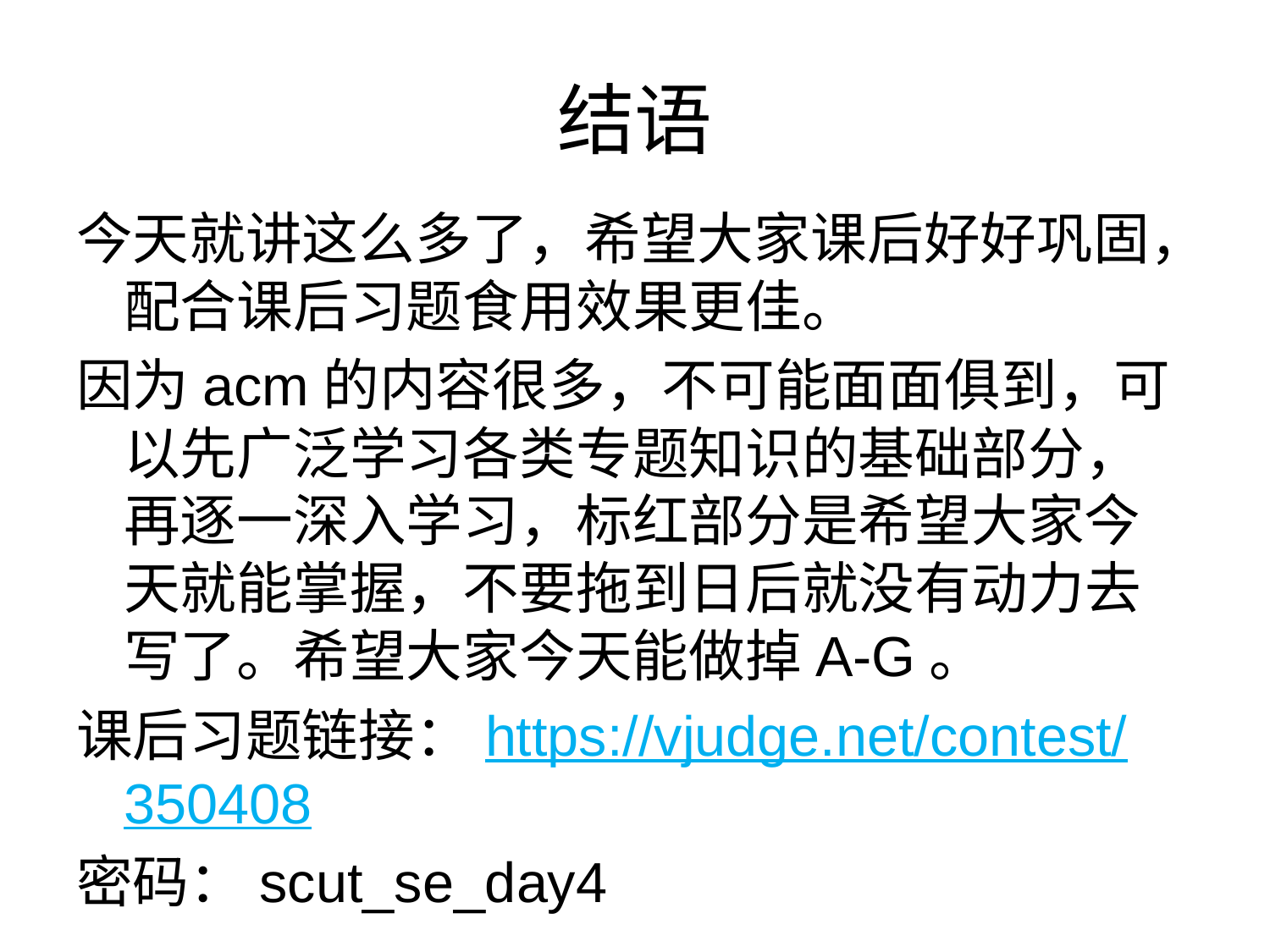

# 结语
今天就讲这么多了，希望大家课后好好巩固，配合课后习题食用效果更佳。
因为acm的内容很多，不可能面面俱到，可以先广泛学习各类专题知识的基础部分，再逐一深入学习，标红部分是希望大家今天就能掌握，不要拖到日后就没有动力去写了。希望大家今天能做掉A-G。
课后习题链接：https://vjudge.net/contest/350408
密码：scut_se_day4